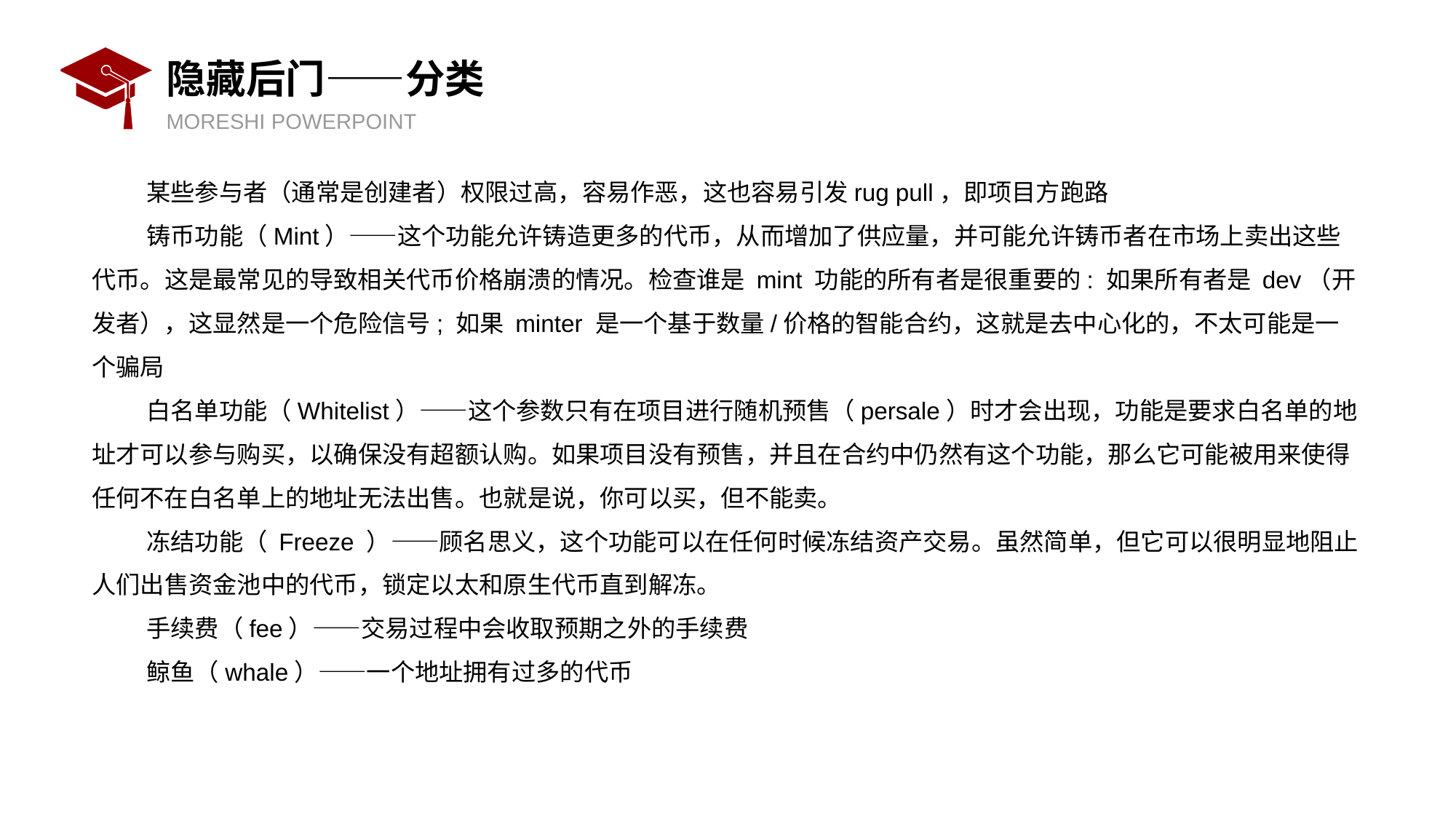

# 隐藏后门——分类
某些参与者（通常是创建者）权限过高，容易作恶，这也容易引发rug pull，即项目方跑路
铸币功能（Mint）——这个功能允许铸造更多的代币，从而增加了供应量，并可能允许铸币者在市场上卖出这些代币。这是最常见的导致相关代币价格崩溃的情况。检查谁是 mint 功能的所有者是很重要的: 如果所有者是 dev（开发者），这显然是一个危险信号; 如果 minter 是一个基于数量/价格的智能合约，这就是去中心化的，不太可能是一个骗局
白名单功能（Whitelist）——这个参数只有在项目进行随机预售（persale）时才会出现，功能是要求白名单的地址才可以参与购买，以确保没有超额认购。如果项目没有预售，并且在合约中仍然有这个功能，那么它可能被用来使得任何不在白名单上的地址无法出售。也就是说，你可以买，但不能卖。
冻结功能（ Freeze ）——顾名思义，这个功能可以在任何时候冻结资产交易。虽然简单，但它可以很明显地阻止人们出售资金池中的代币，锁定以太和原生代币直到解冻。
手续费（fee）——交易过程中会收取预期之外的手续费
鲸鱼（whale）——一个地址拥有过多的代币